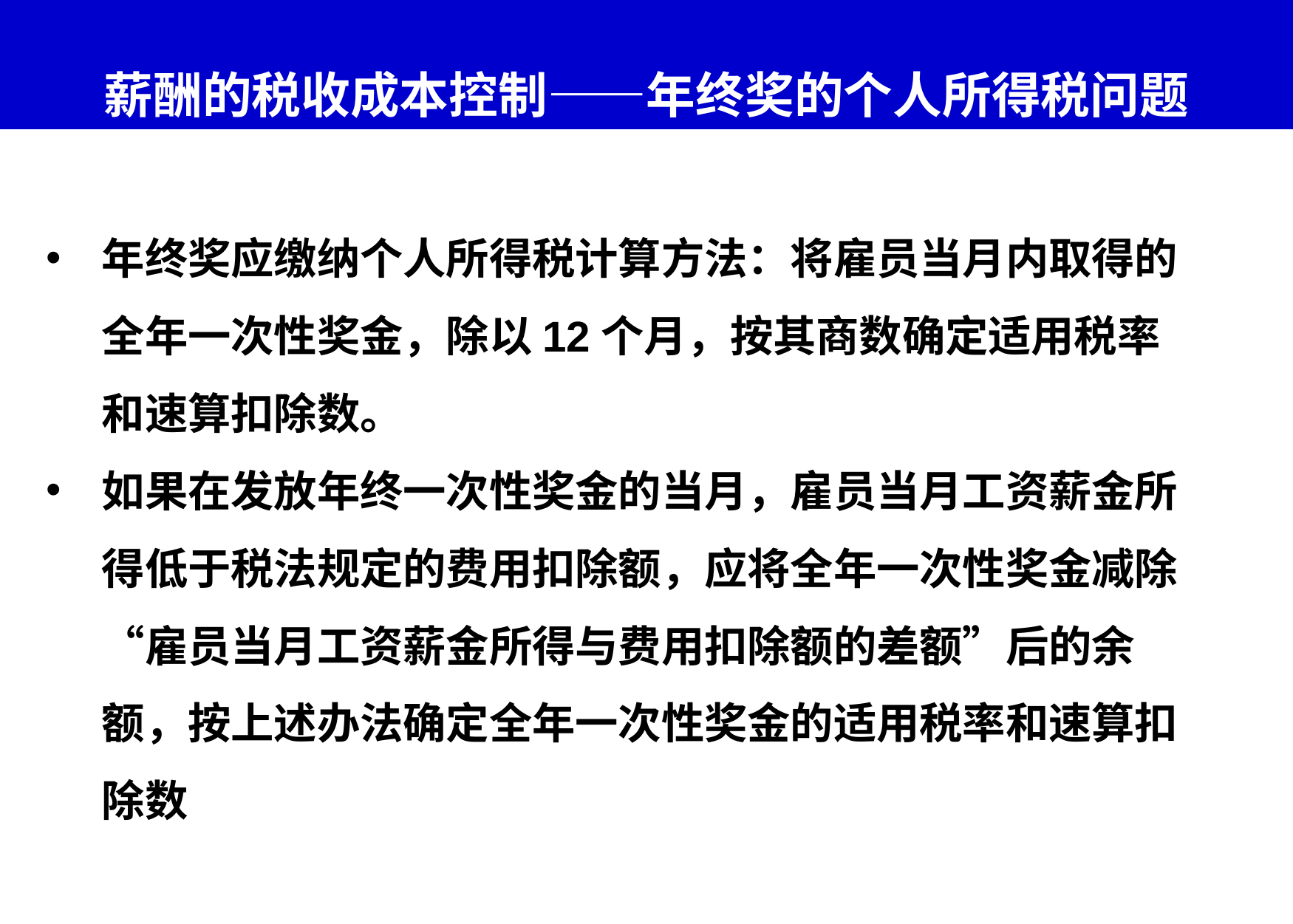

# 薪酬的税收成本控制——年终奖的个人所得税问题
年终奖应缴纳个人所得税计算方法：将雇员当月内取得的全年一次性奖金，除以12个月，按其商数确定适用税率和速算扣除数。
如果在发放年终一次性奖金的当月，雇员当月工资薪金所得低于税法规定的费用扣除额，应将全年一次性奖金减除“雇员当月工资薪金所得与费用扣除额的差额”后的余额，按上述办法确定全年一次性奖金的适用税率和速算扣除数